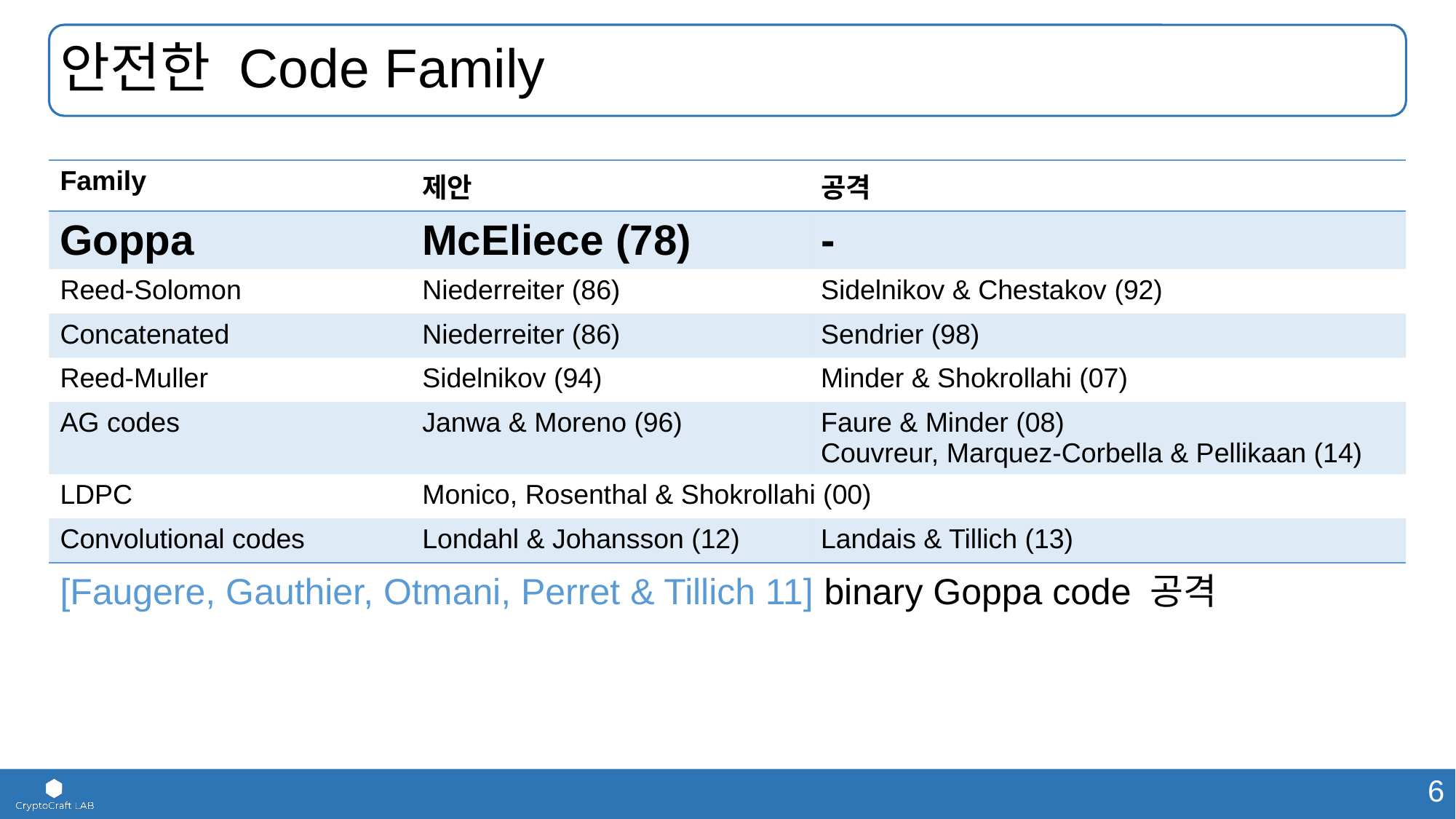

# 안전한 Code Family
| Family | 제안 | 공격 |
| --- | --- | --- |
| Goppa | McEliece (78) | - |
| Reed-Solomon | Niederreiter (86) | Sidelnikov & Chestakov (92) |
| Concatenated | Niederreiter (86) | Sendrier (98) |
| Reed-Muller | Sidelnikov (94) | Minder & Shokrollahi (07) |
| AG codes | Janwa & Moreno (96) | Faure & Minder (08) Couvreur, Marquez-Corbella & Pellikaan (14) |
| LDPC | Monico, Rosenthal & Shokrollahi (00) |  |
| Convolutional codes | Londahl & Johansson (12) | Landais & Tillich (13) |
[Faugere, Gauthier, Otmani, Perret & Tillich 11] binary Goppa code 공격